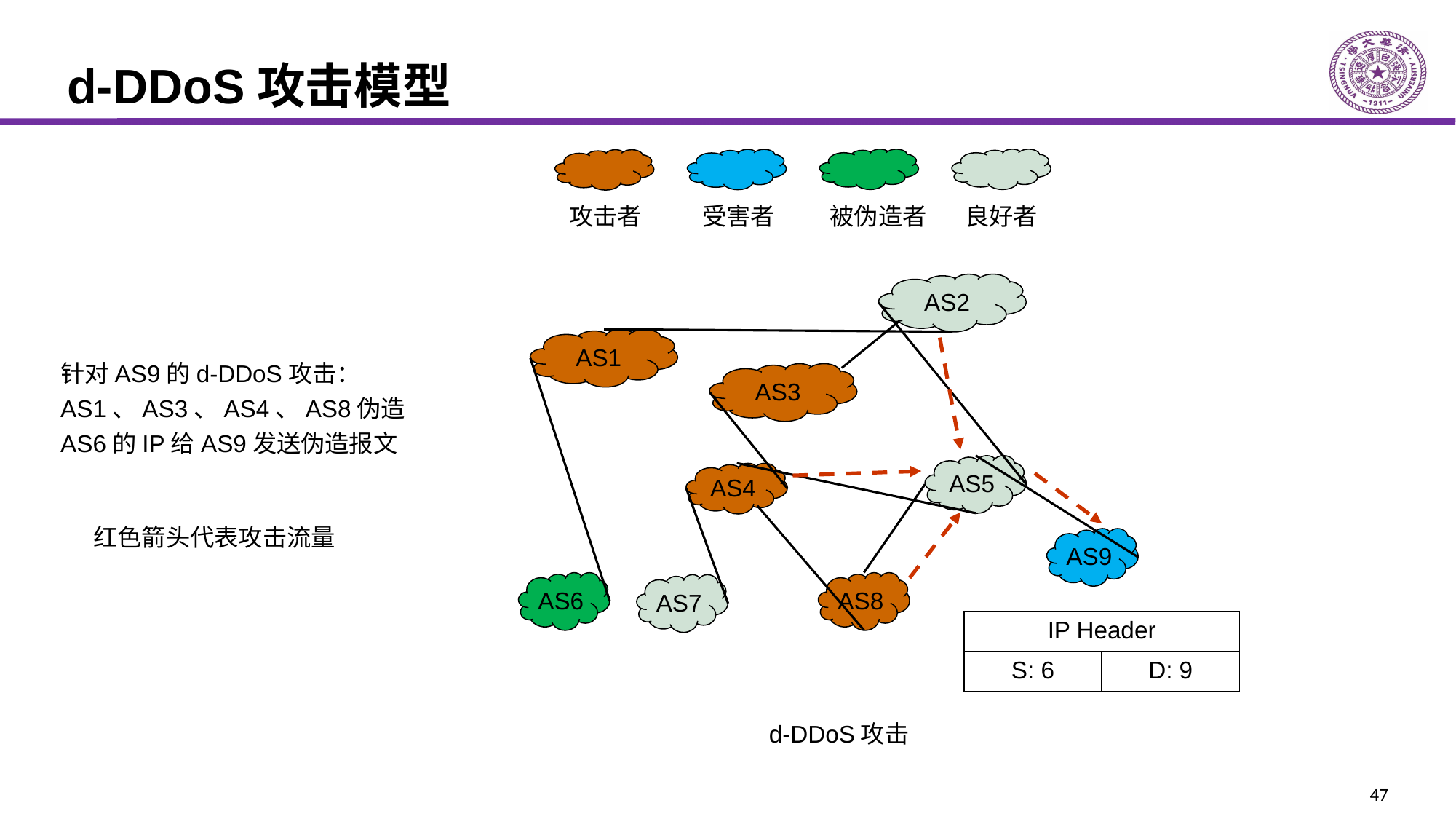

# d-DDoS攻击模型

攻击者
受害者
被伪造者
良好者
AS2
AS1
针对AS9的d-DDoS攻击：
AS1、AS3、AS4、AS8伪造
AS6的IP给AS9发送伪造报文

AS3
AS5
AS4
红色箭头代表攻击流量
AS9
AS6
AS8
AS7
| IP Header |  |
| --- | --- |
| S: 6 | D: 9 |
d-DDoS攻击